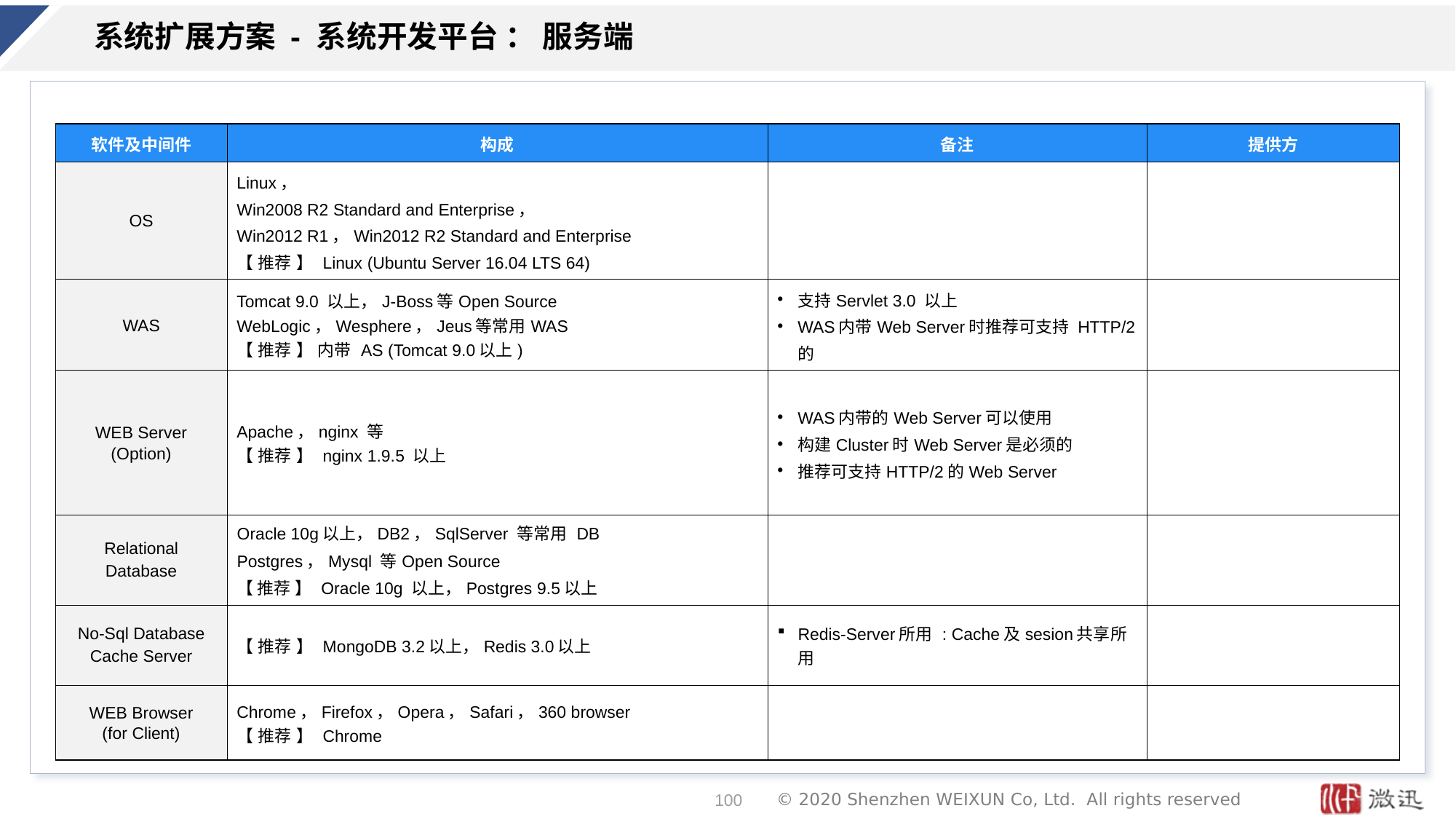

# 系统扩展方案 - 系统开发平台 ： 服务端
| 软件及中间件 | 构成 | 备注 | 提供方 |
| --- | --- | --- | --- |
| OS | Linux， Win2008 R2 Standard and Enterprise， Win2012 R1，Win2012 R2 Standard and Enterprise 【 推荐 】 Linux (Ubuntu Server 16.04 LTS 64) |  |  |
| WAS | Tomcat 9.0 以上，J-Boss等Open Source WebLogic，Wesphere，Jeus等常用WAS 【 推荐 】 内带 AS (Tomcat 9.0以上) | 支持Servlet 3.0 以上 WAS内带Web Server时推荐可支持 HTTP/2的 |  |
| WEB Server (Option) | Apache，nginx 等 【 推荐 】 nginx 1.9.5 以上 | WAS内带的Web Server可以使用 构建Cluster时Web Server是必须的 推荐可支持HTTP/2的Web Server |  |
| Relational Database | Oracle 10g以上，DB2，SqlServer 等常用 DB Postgres，Mysql 等Open Source 【 推荐 】 Oracle 10g 以上，Postgres 9.5以上 |  |  |
| No-Sql Database Cache Server | 【 推荐 】 MongoDB 3.2以上，Redis 3.0以上 | Redis-Server所用 : Cache及sesion共享所用 |  |
| WEB Browser (for Client) | Chrome，Firefox，Opera，Safari，360 browser 【 推荐 】 Chrome |  |  |
100